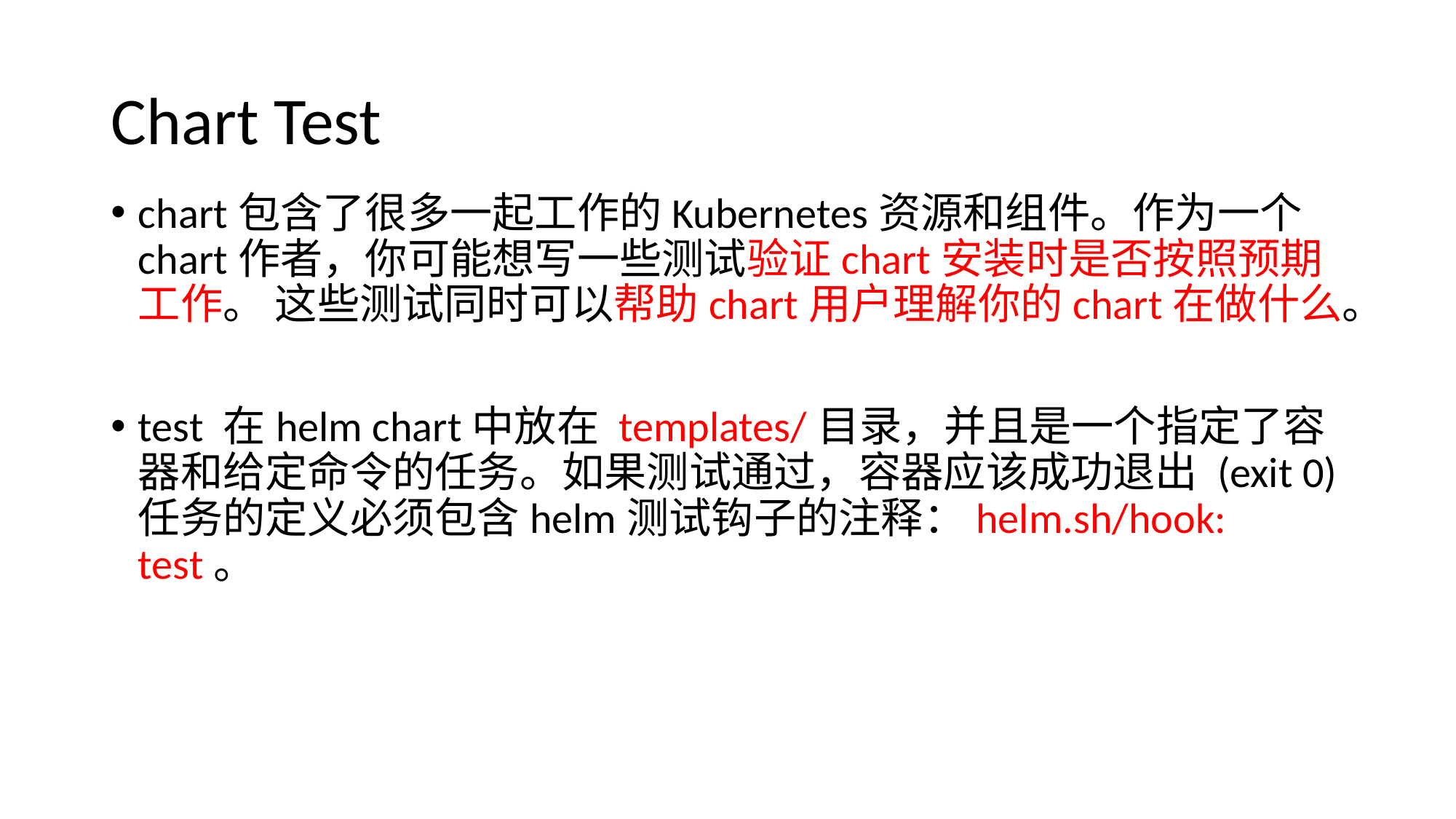

# Chart Test
chart包含了很多一起工作的Kubernetes资源和组件。作为一个chart作者，你可能想写一些测试验证chart安装时是否按照预期工作。 这些测试同时可以帮助chart用户理解你的chart在做什么。

test 在helm chart中放在 templates/目录，并且是一个指定了容器和给定命令的任务。如果测试通过，容器应该成功退出 (exit 0) 任务的定义必须包含helm测试钩子的注释：helm.sh/hook: test。